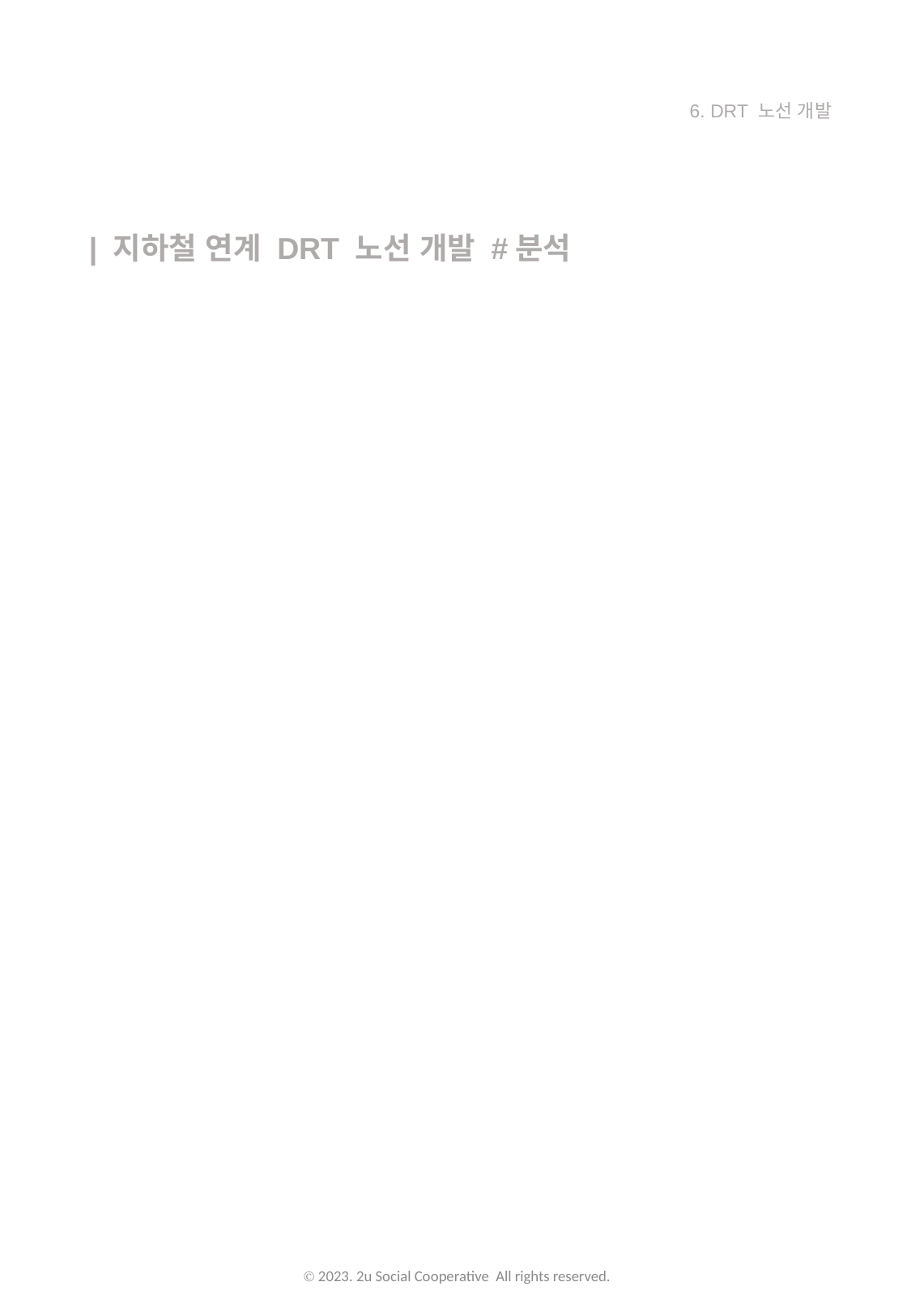

6. DRT 노선 개발
| 지하철 연계 DRT 노선 개발 #분석
Ⓒ 2023. 2u Social Cooperative  All rights reserved.